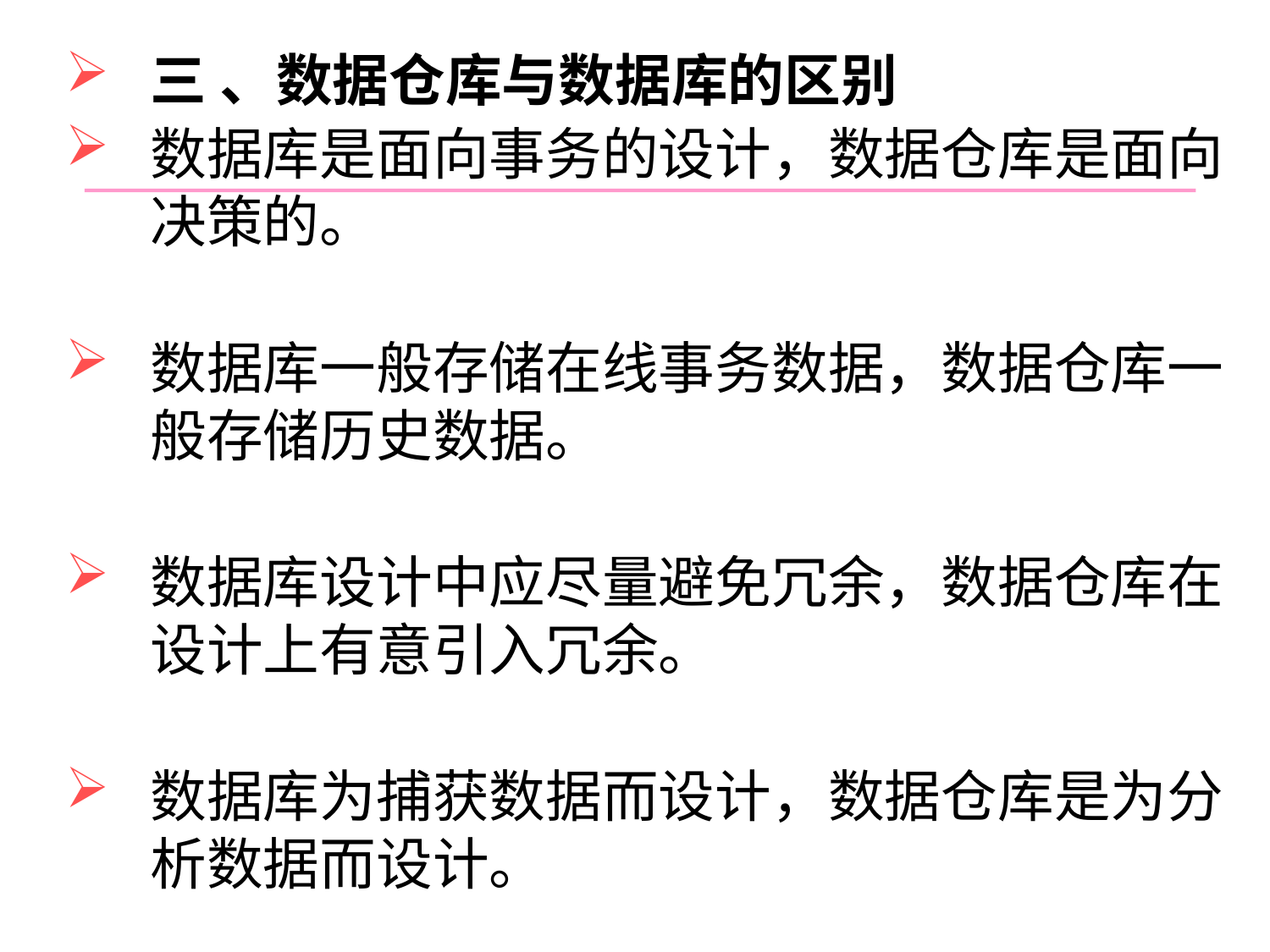

#
三 、数据仓库与数据库的区别
数据库是面向事务的设计，数据仓库是面向决策的。

数据库一般存储在线事务数据，数据仓库一般存储历史数据。

数据库设计中应尽量避免冗余，数据仓库在设计上有意引入冗余。

数据库为捕获数据而设计，数据仓库是为分析数据而设计。